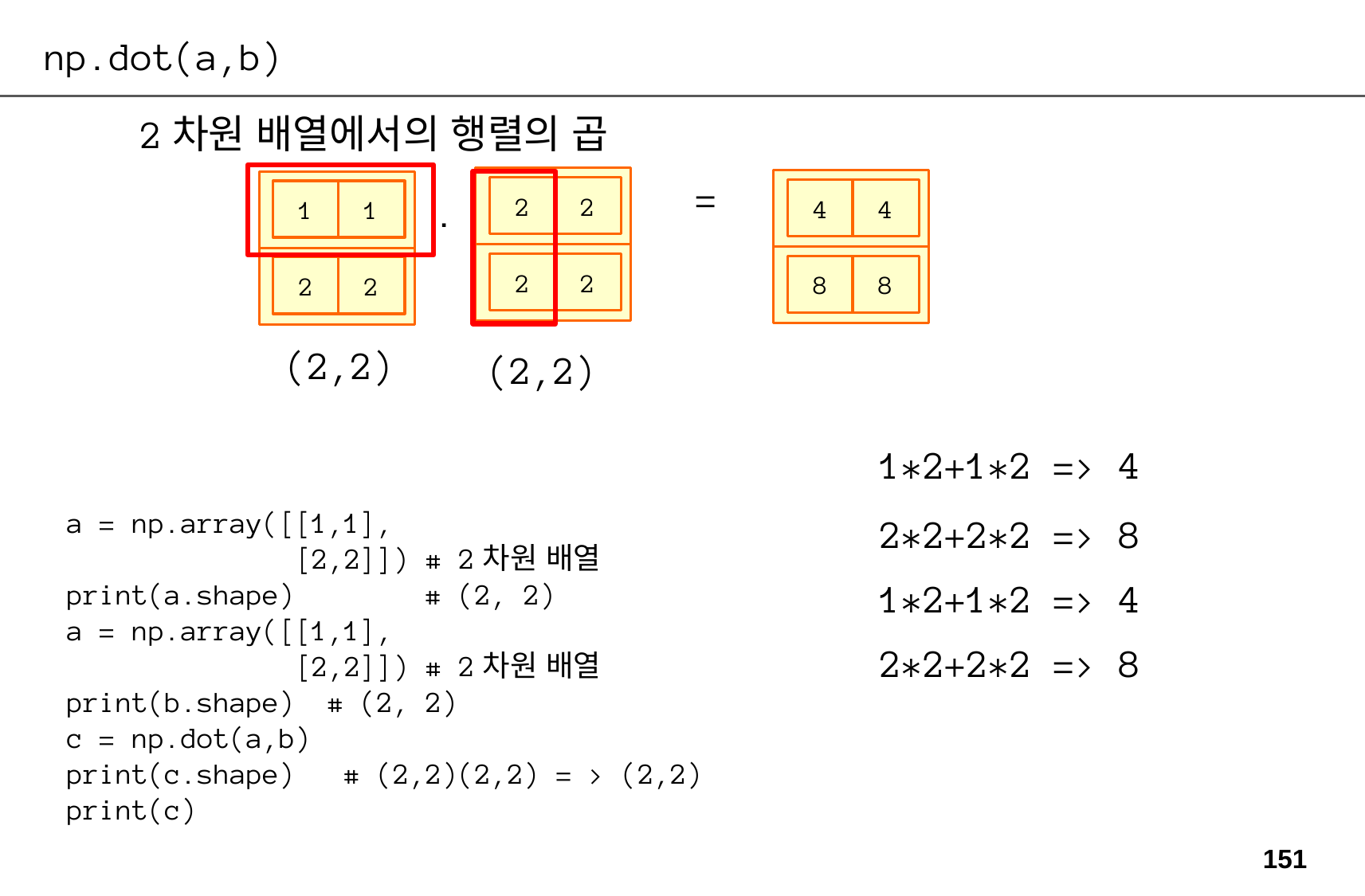

np.dot(a,b)
2차원 배열에서의 행렬의 곱

=

2
2
4
4
1
1
.

2
2
8
8
2
2
(2,2)
(2,2)
1*2+1*2 => 4
a = np.array([[1,1],
              [2,2]]) # 2차원 배열
print(a.shape)        # (2, 2)
a = np.array([[1,1],
              [2,2]]) # 2차원 배열
print(b.shape)  # (2, 2)
c = np.dot(a,b)
print(c.shape)   # (2,2)(2,2) = > (2,2)
print(c)
2*2+2*2 => 8
1*2+1*2 => 4
2*2+2*2 => 8